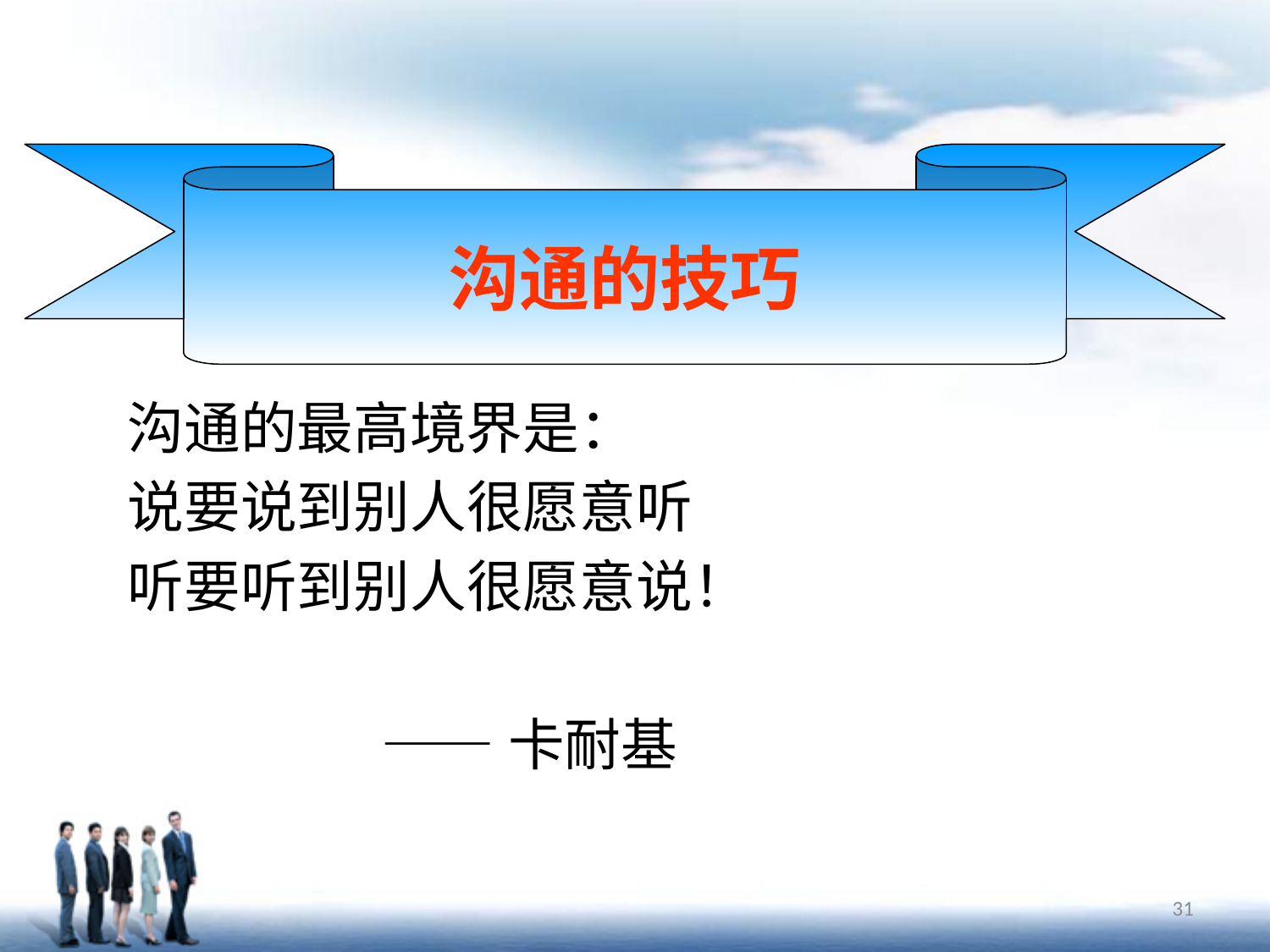

沟通的技巧
沟通的最高境界是：
说要说到别人很愿意听
听要听到别人很愿意说！

                    ——卡耐基

31